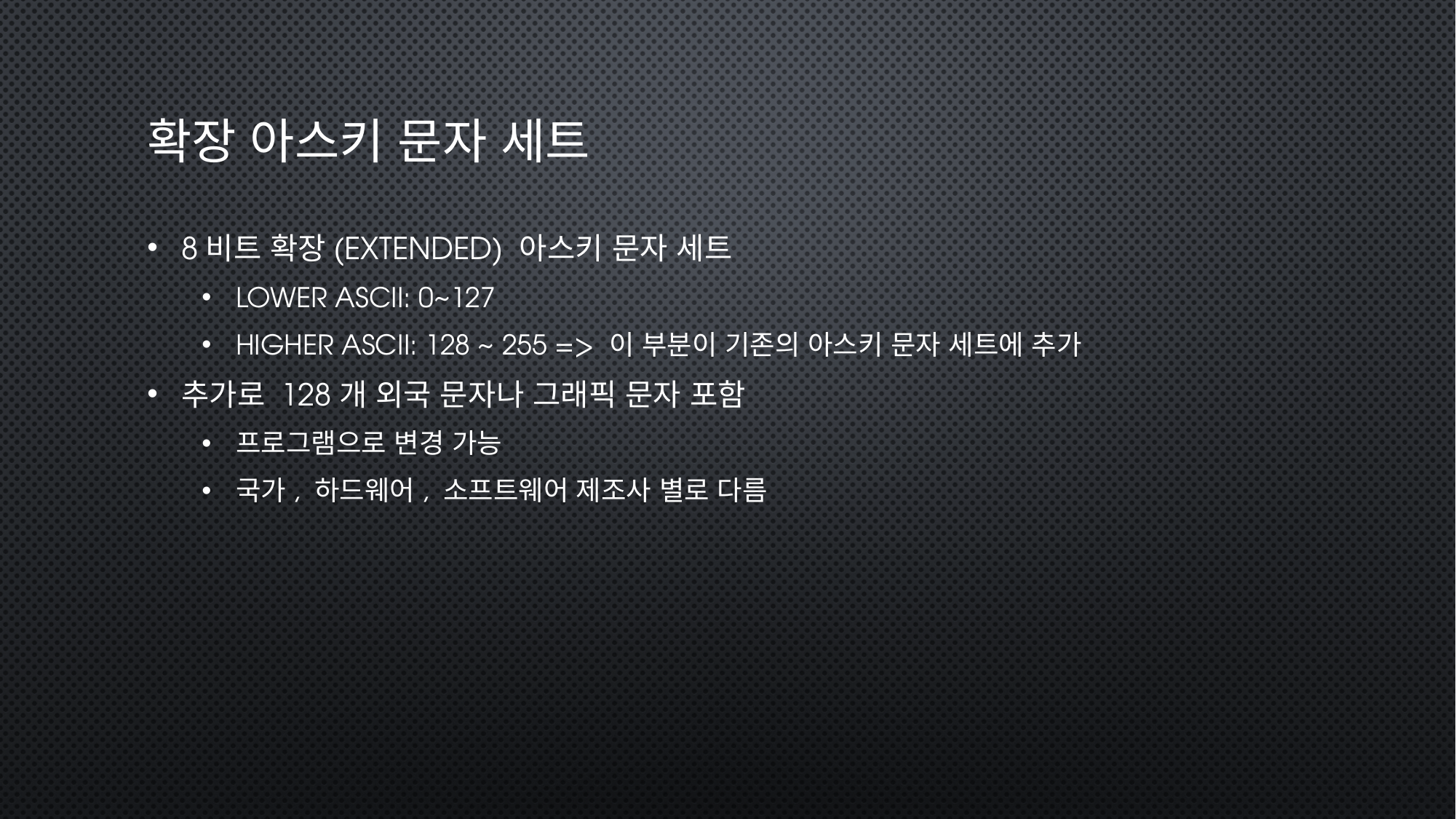

# 확장 아스키 문자 세트
8비트 확장(extended) 아스키 문자 세트
Lower ASCII: 0~127
Higher ASCII: 128 ~ 255 => 이 부분이 기존의 아스키 문자 세트에 추가
추가로 128개 외국 문자나 그래픽 문자 포함
프로그램으로 변경 가능
국가, 하드웨어, 소프트웨어 제조사 별로 다름